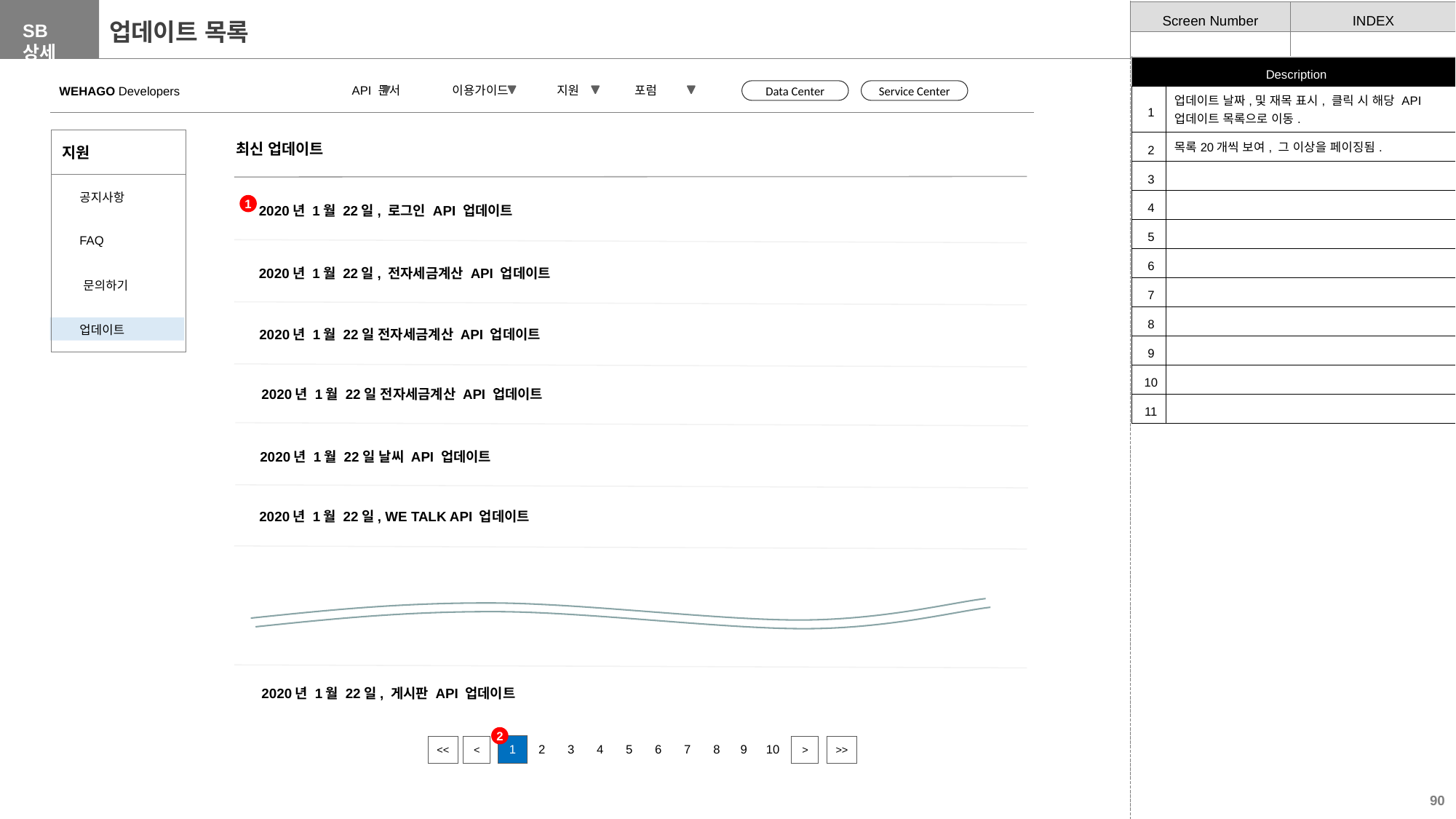

# 업데이트 목록
| Description |  |
| --- | --- |
| 1 | 업데이트 날짜,및 재목 표시, 클릭 시 해당 API 업데이트 목록으로 이동. |
| 2 | 목록20개씩 보여, 그 이상을 페이징됨. |
| 3 |  |
| 4 |  |
| 5 |  |
| 6 |  |
| 7 |  |
| 8 |  |
| 9 |  |
| 10 |  |
| 11 |  |
   API 문서               이용가이드              지원                포럼
WEHAGO Developers
Data Center
Service Center

| 지원 |
| --- |
| 공지사항 |
| FAQ |
| 문의하기 |
| 업데이트 |
최신 업데이트
1
2020년 1월 22일, 로그인 API 업데이트
2020년 1월 22일, 전자세금계산 API 업데이트

2020년 1월 22일 전자세금계산 API 업데이트
2020년 1월 22일 전자세금계산 API 업데이트
2020년 1월 22일 날씨 API 업데이트
2020년 1월 22일, WE TALK API 업데이트

2020년 1월 22일, 게시판 API 업데이트
2
| 1 | 2 | 3 | 4 | 5 | 6 | 7 | 8 | 9 | 10 |
| --- | --- | --- | --- | --- | --- | --- | --- | --- | --- |
| << |
| --- |
| < |
| --- |
| > |
| --- |
| >> |
| --- |